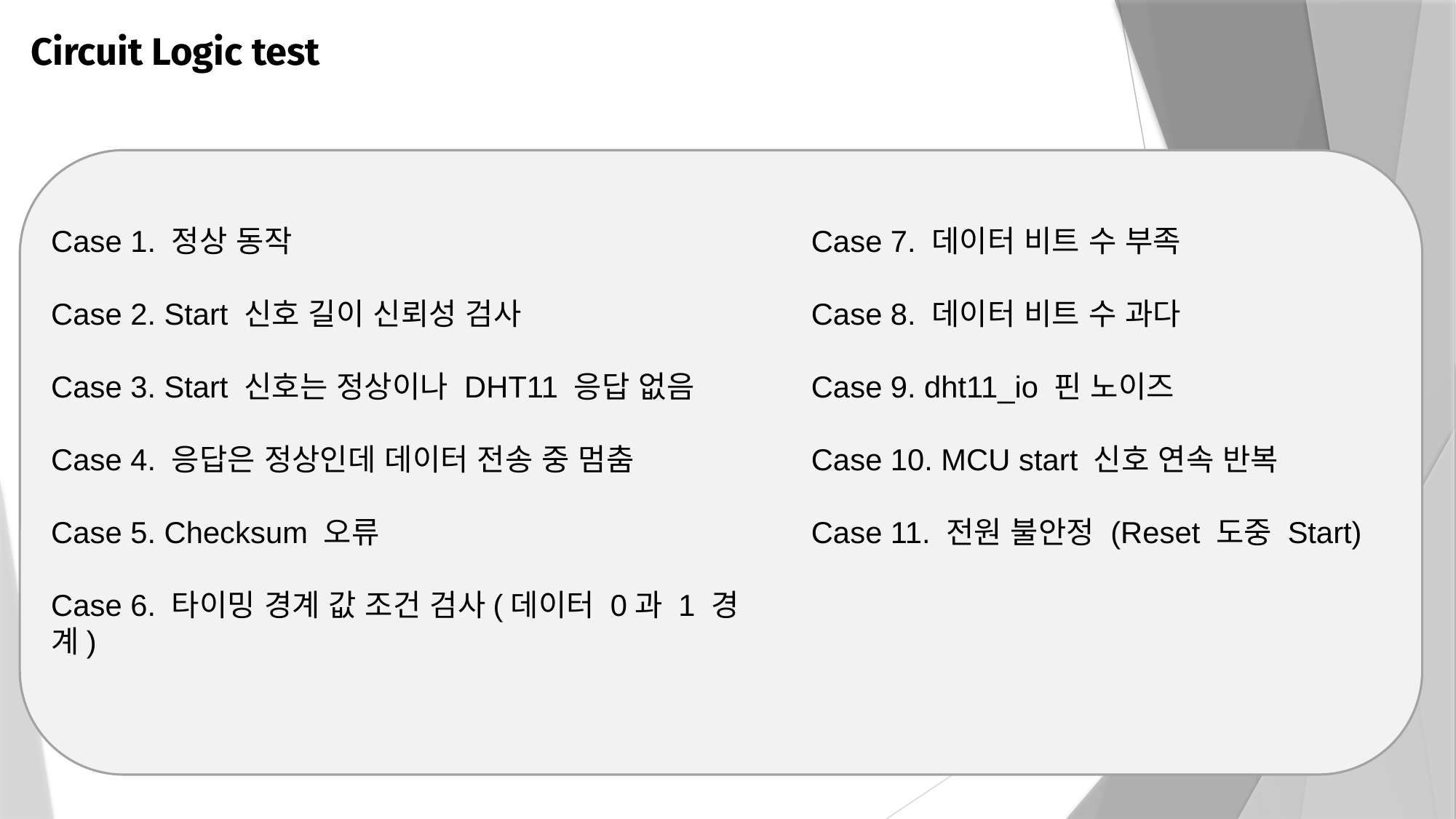

# Circuit Logic test

Case 1. 정상 동작

Case 2. Start 신호 길이 신뢰성 검사

Case 3. Start 신호는 정상이나 DHT11 응답 없음

Case 4. 응답은 정상인데 데이터 전송 중 멈춤

Case 5. Checksum 오류

Case 6. 타이밍 경계 값 조건 검사(데이터 0과 1 경계)

Case 7. 데이터 비트 수 부족

Case 8. 데이터 비트 수 과다

Case 9. dht11_io 핀 노이즈

Case 10. MCU start 신호 연속 반복

Case 11. 전원 불안정 (Reset 도중 Start)